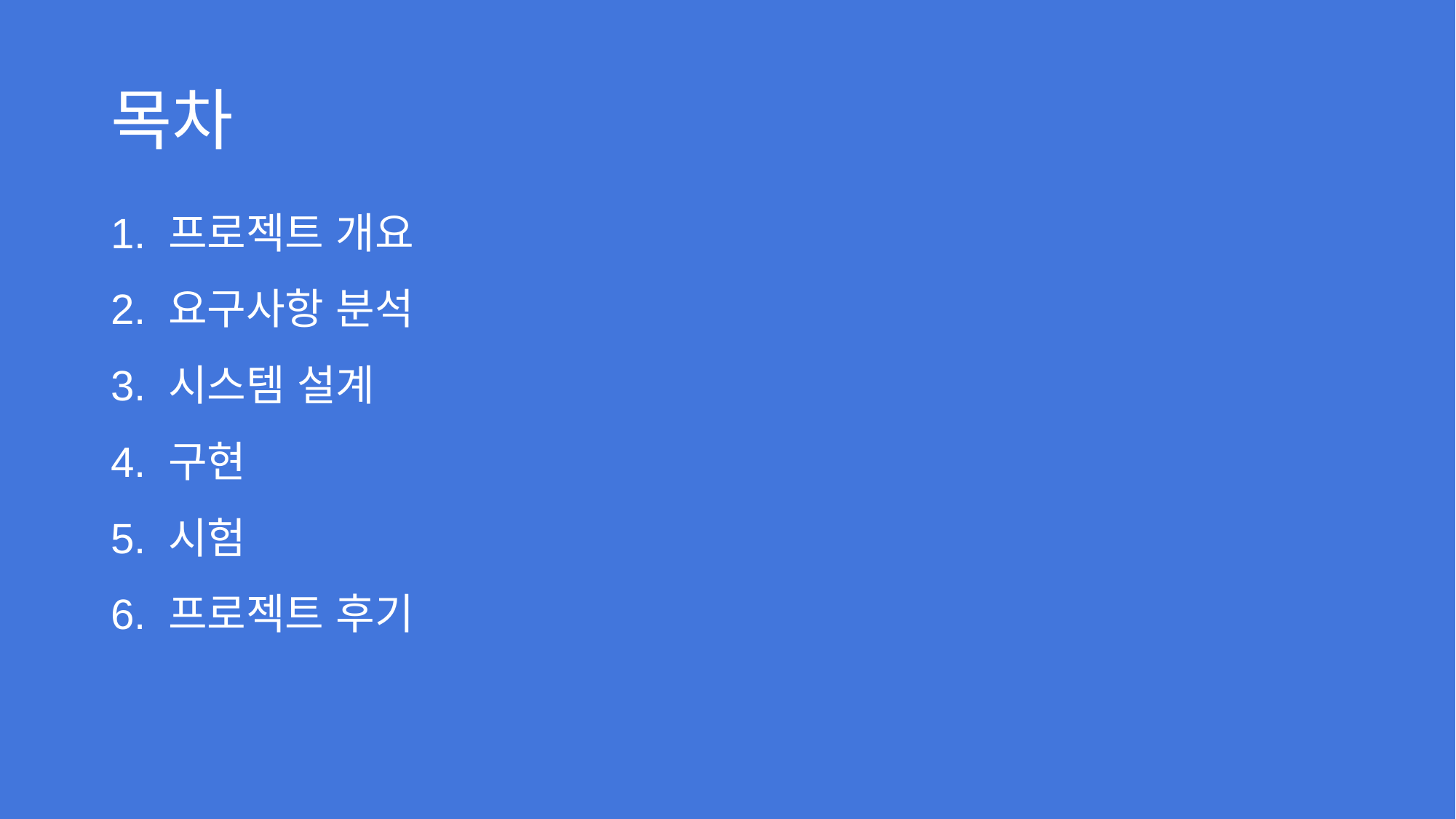

# 목차
1. 프로젝트 개요
2. 요구사항 분석
3. 시스템 설계
4. 구현
5. 시험
6. 프로젝트 후기